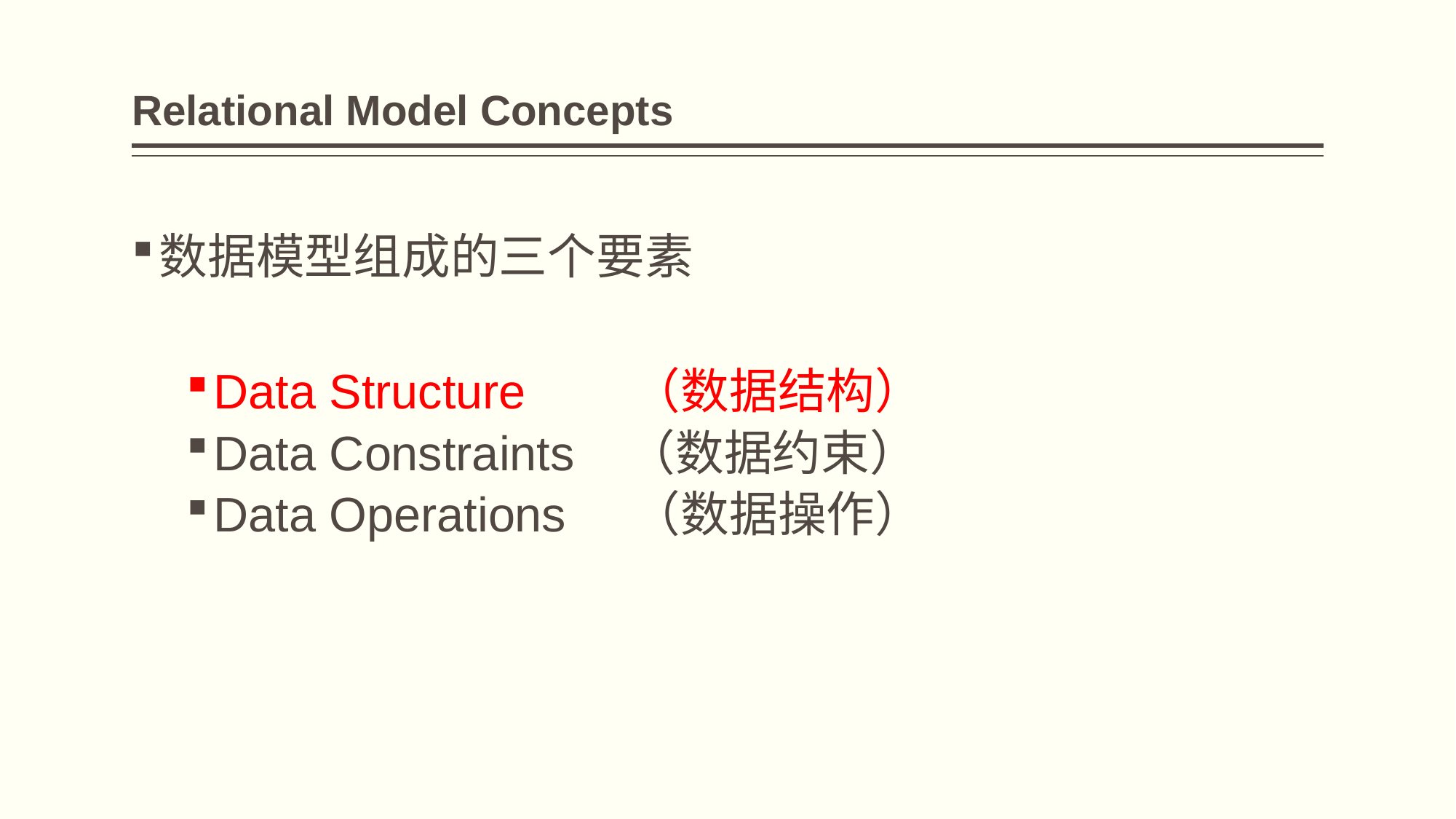

# Relational Model Concepts
数据模型组成的三个要素

Data Structure       （数据结构）
Data Constraints   （数据约束）
Data Operations    （数据操作）